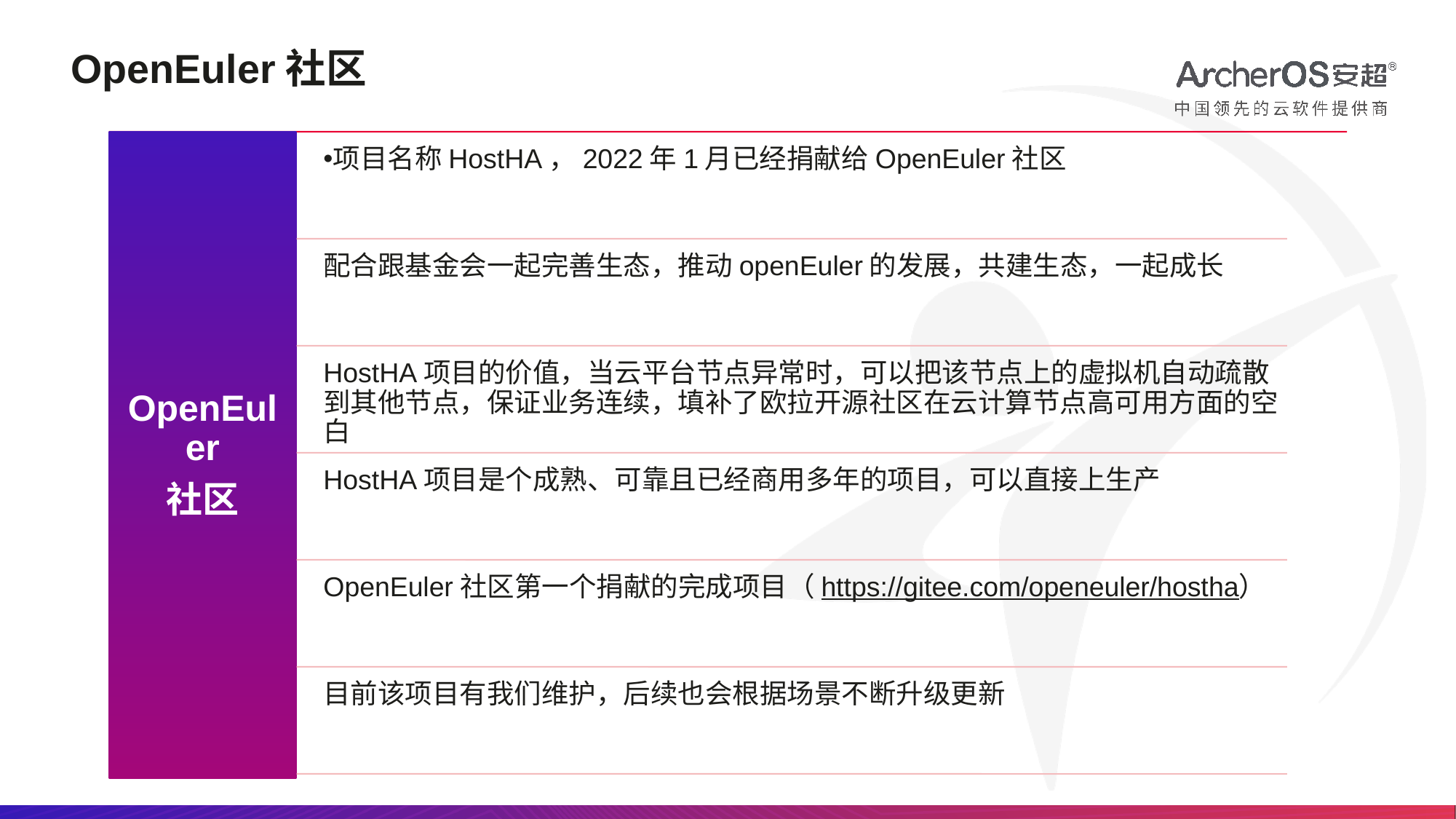

# OpenEuler社区
OpenEuler
社区
项目名称HostHA，2022年1月已经捐献给OpenEuler社区
配合跟基金会一起完善生态，推动openEuler的发展，共建生态，一起成长
HostHA项目的价值，当云平台节点异常时，可以把该节点上的虚拟机自动疏散到其他节点，保证业务连续，填补了欧拉开源社区在云计算节点高可用方面的空白
HostHA项目是个成熟、可靠且已经商用多年的项目，可以直接上生产
OpenEuler社区第一个捐献的完成项目（https://gitee.com/openeuler/hostha）
目前该项目有我们维护，后续也会根据场景不断升级更新